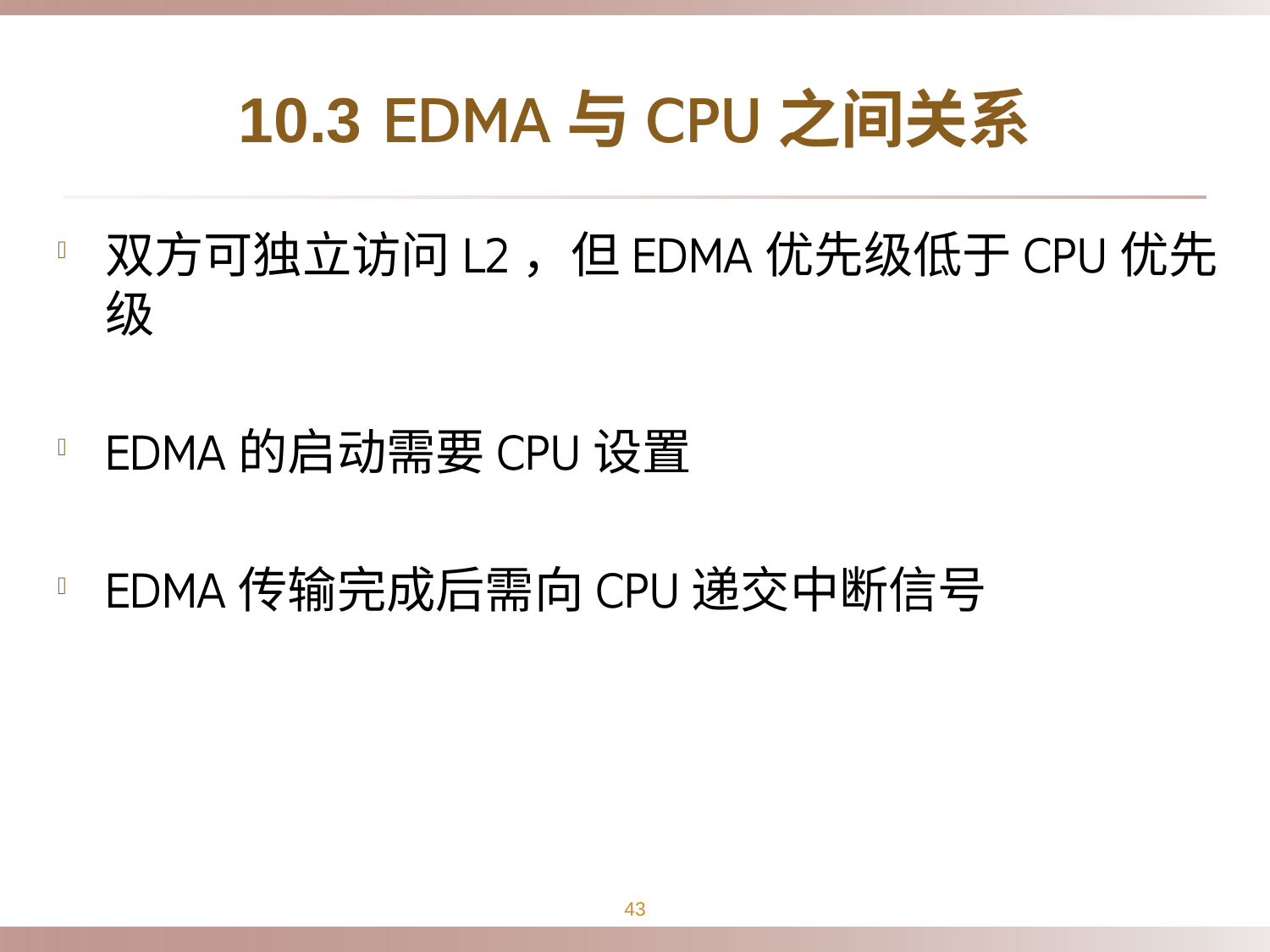

# 10.3 EDMA与CPU之间关系
双方可独立访问L2，但EDMA优先级低于CPU优先级

EDMA的启动需要CPU设置

EDMA传输完成后需向CPU递交中断信号

43